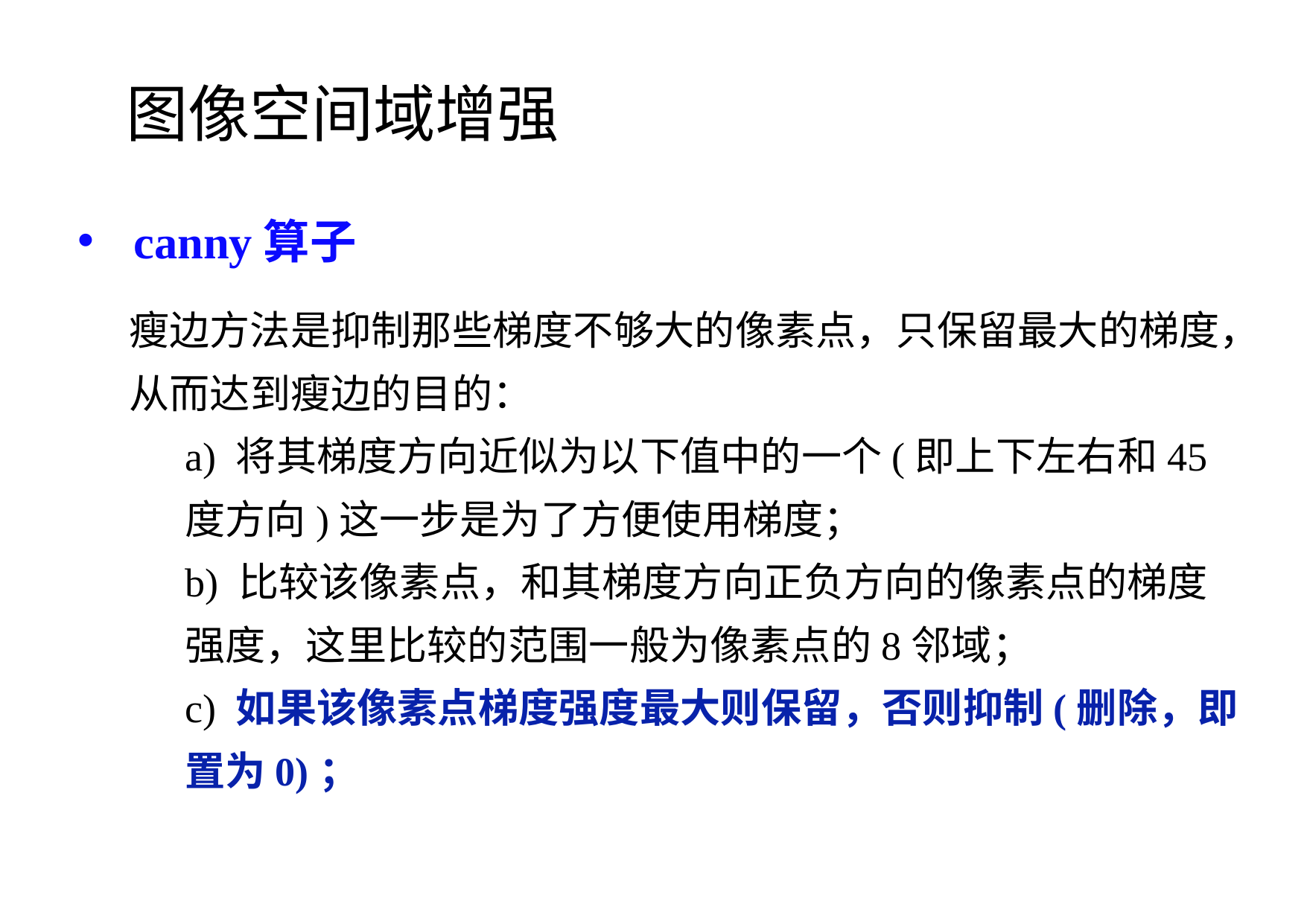

图像空间域增强
canny算子
瘦边方法是抑制那些梯度不够大的像素点，只保留最大的梯度，从而达到瘦边的目的：
a) 将其梯度方向近似为以下值中的一个(即上下左右和45度方向)这一步是为了方便使用梯度；
b) 比较该像素点，和其梯度方向正负方向的像素点的梯度强度，这里比较的范围一般为像素点的8邻域；
c) 如果该像素点梯度强度最大则保留，否则抑制(删除，即置为0)；